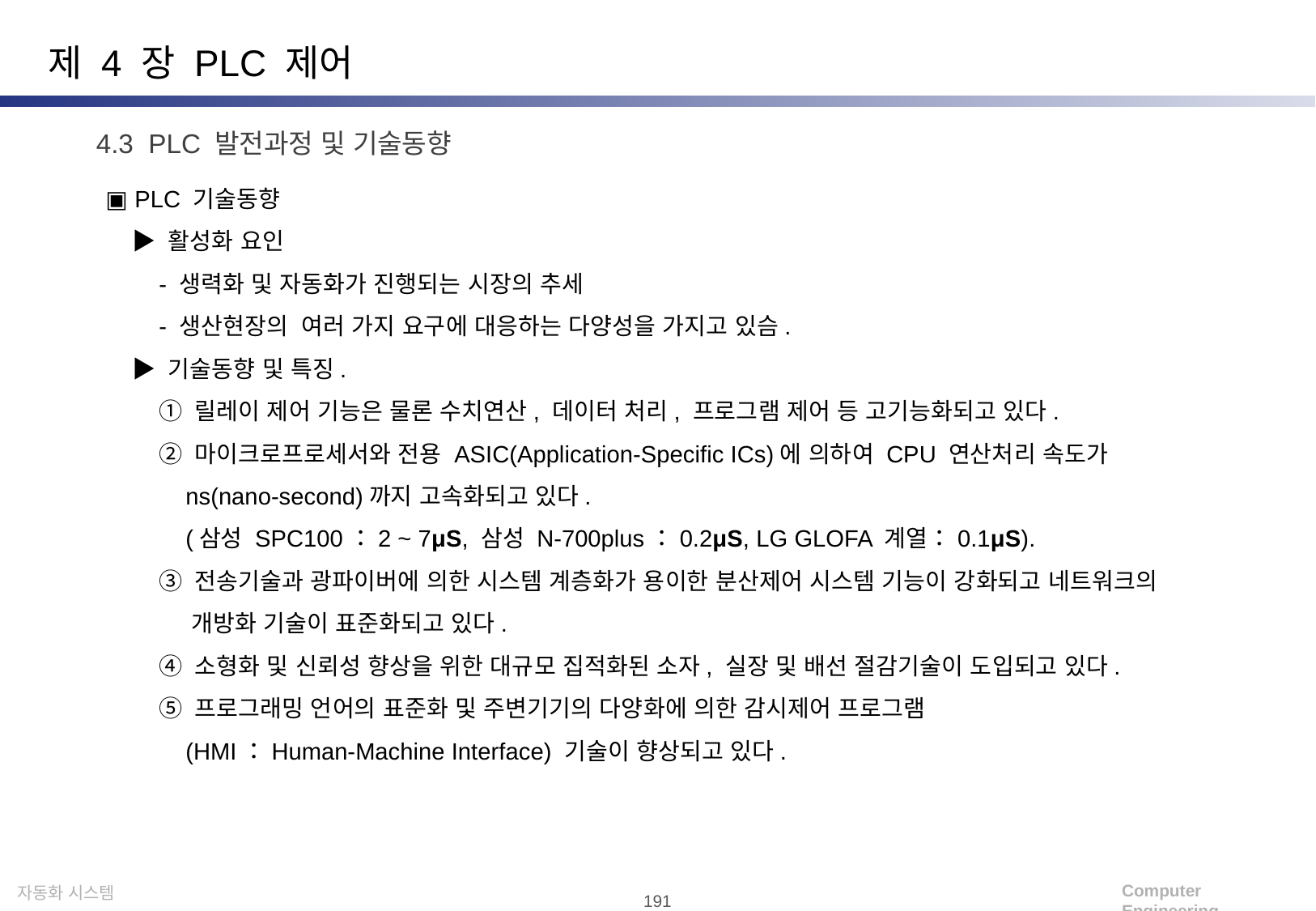

제 4 장 PLC 제어
4.3  PLC 발전과정 및 기술동향
▣ PLC 기술동향
    ▶ 활성화 요인
        - 생력화 및 자동화가 진행되는 시장의 추세
        - 생산현장의  여러 가지 요구에 대응하는 다양성을 가지고 있슴.
    ▶ 기술동향 및 특징.
        ① 릴레이 제어 기능은 물론 수치연산, 데이터 처리, 프로그램 제어 등 고기능화되고 있다.
        ② 마이크로프로세서와 전용 ASIC(Application-Specific ICs)에 의하여 CPU 연산처리 속도가
            ns(nano-second)까지 고속화되고 있다.
            (삼성 SPC100：2 ~ 7μS, 삼성 N-700plus：0.2μS, LG GLOFA 계열：0.1μS).
        ③ 전송기술과 광파이버에 의한 시스템 계층화가 용이한 분산제어 시스템 기능이 강화되고 네트워크의
            개방화 기술이 표준화되고 있다.
        ④ 소형화 및 신뢰성 향상을 위한 대규모 집적화된 소자, 실장 및 배선 절감기술이 도입되고 있다.
        ⑤ 프로그래밍 언어의 표준화 및 주변기기의 다양화에 의한 감시제어 프로그램
            (HMI：Human-Machine Interface) 기술이 향상되고 있다.